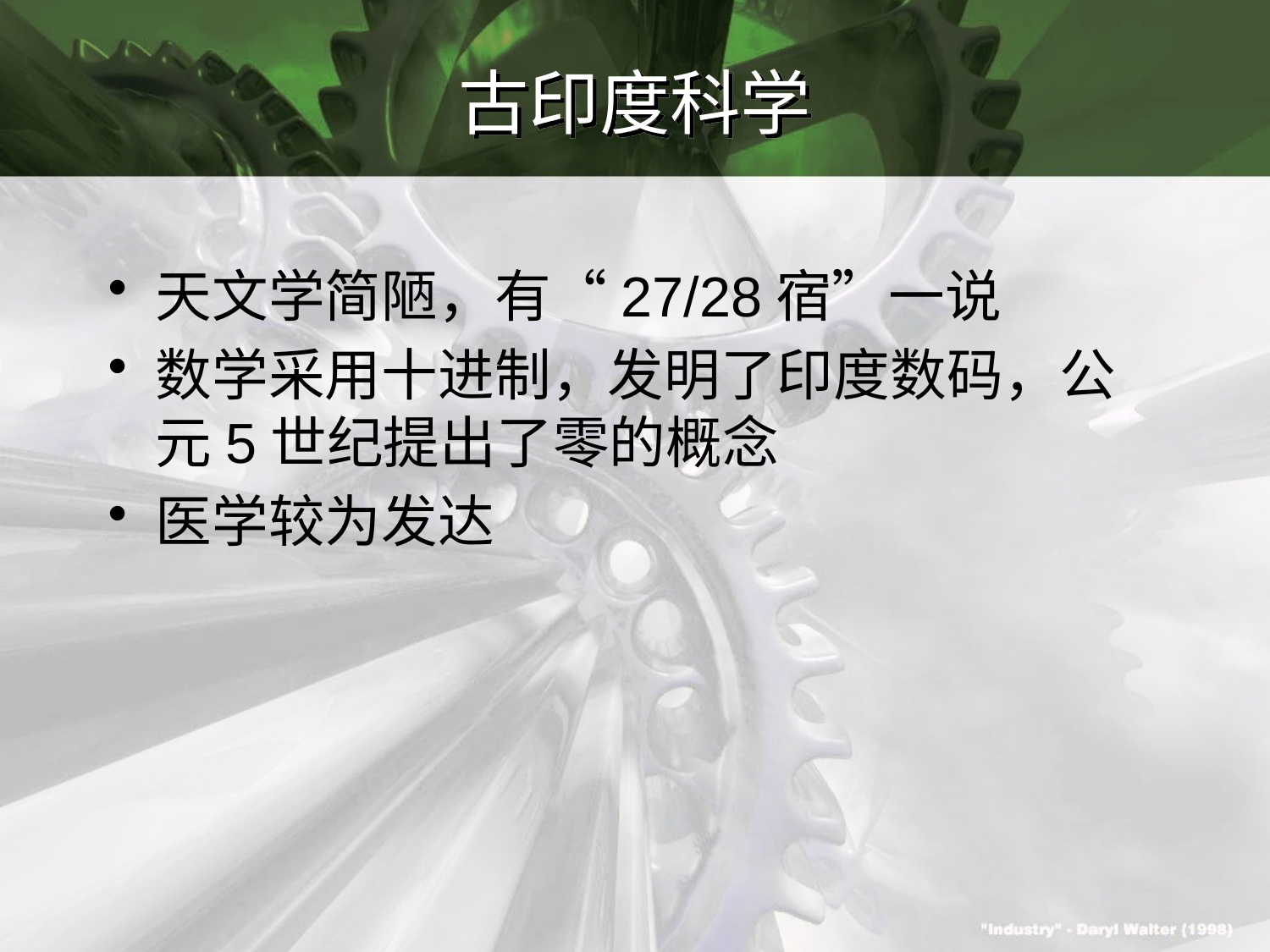

# 古印度科学
天文学简陋，有“27/28宿”一说
数学采用十进制，发明了印度数码，公元5世纪提出了零的概念
医学较为发达